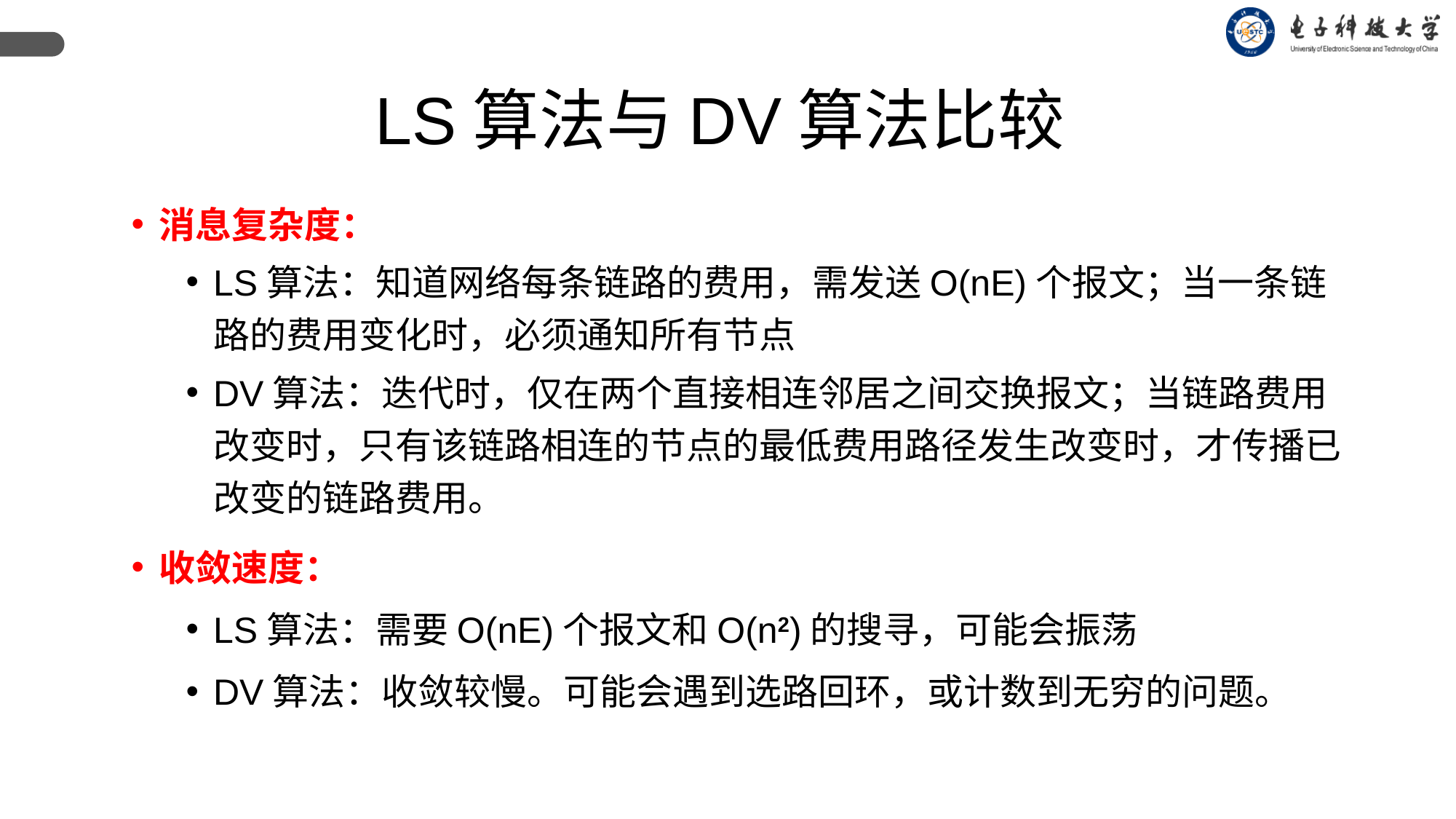

LS算法与DV算法比较
消息复杂度：
LS算法：知道网络每条链路的费用，需发送O(nE)个报文；当一条链路的费用变化时，必须通知所有节点
DV算法：迭代时，仅在两个直接相连邻居之间交换报文；当链路费用改变时，只有该链路相连的节点的最低费用路径发生改变时，才传播已改变的链路费用。
收敛速度：
LS算法：需要O(nE)个报文和O(n2)的搜寻，可能会振荡
DV算法：收敛较慢。可能会遇到选路回环，或计数到无穷的问题。